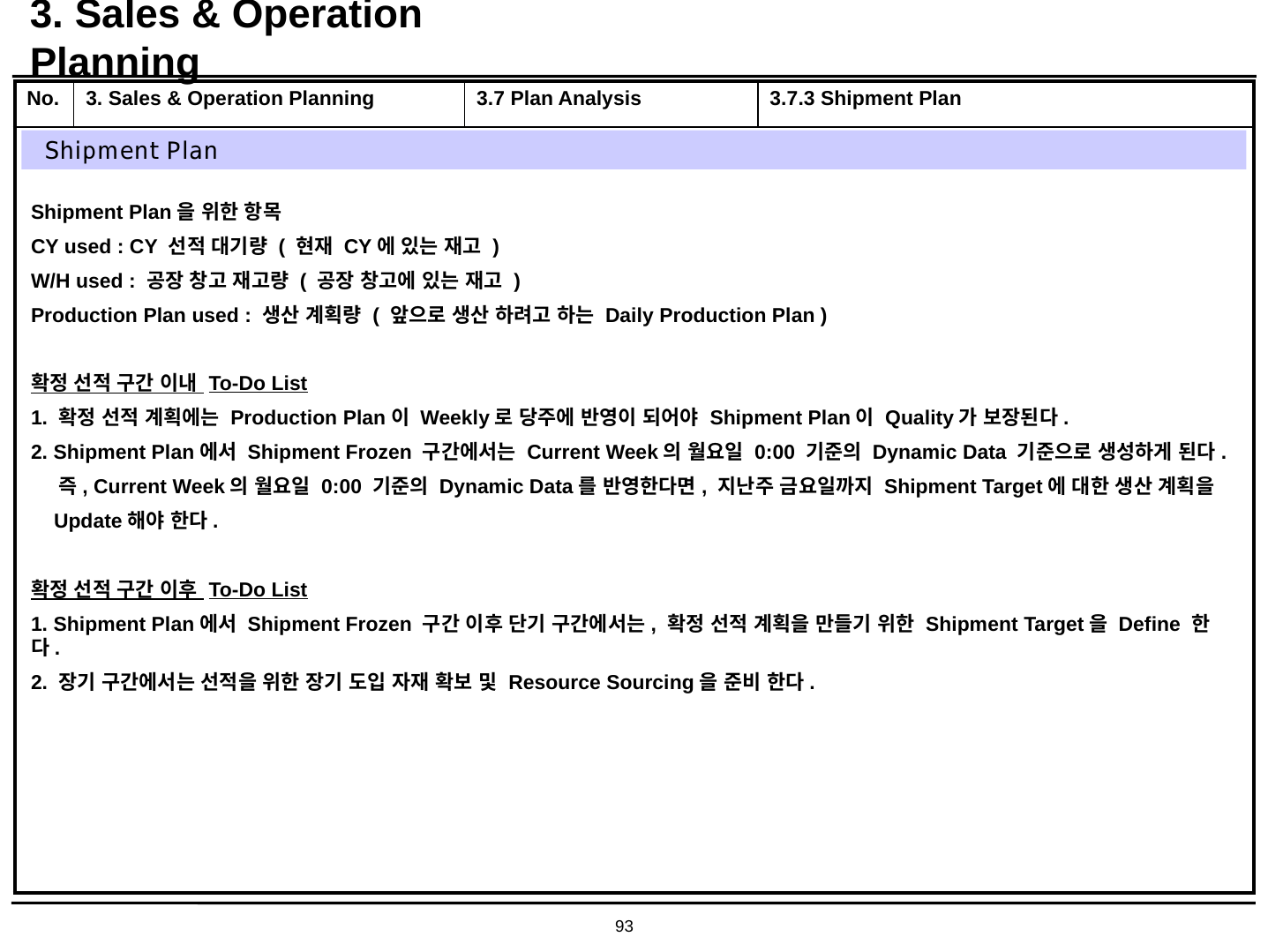

# 3. Sales & Operation Planning
| No. | 3. Sales & Operation Planning | 3.7 Plan Analysis | 3.7.3 Shipment Plan |
| --- | --- | --- | --- |
|  |  |  |  |
Shipment Plan

Shipment Plan을 위한 항목
CY used : CY 선적 대기량 ( 현재 CY에 있는 재고 )
W/H used : 공장 창고 재고량 ( 공장 창고에 있는 재고 )
Production Plan used : 생산 계획량 ( 앞으로 생산 하려고 하는 Daily Production Plan )

확정 선적 구간 이내 To-Do List
1. 확정 선적 계획에는 Production Plan이 Weekly로 당주에 반영이 되어야 Shipment Plan이 Quality가 보장된다.
2. Shipment Plan에서 Shipment Frozen 구간에서는 Current Week의 월요일 0:00 기준의 Dynamic Data 기준으로 생성하게 된다.
    즉, Current Week의 월요일 0:00 기준의 Dynamic Data를 반영한다면, 지난주 금요일까지 Shipment Target에 대한 생산 계획을
    Update해야 한다.

확정 선적 구간 이후 To-Do List
1. Shipment Plan에서 Shipment Frozen 구간 이후 단기 구간에서는, 확정 선적 계획을 만들기 위한 Shipment Target을 Define 한다.
2. 장기 구간에서는 선적을 위한 장기 도입 자재 확보 및 Resource Sourcing을 준비 한다.
93